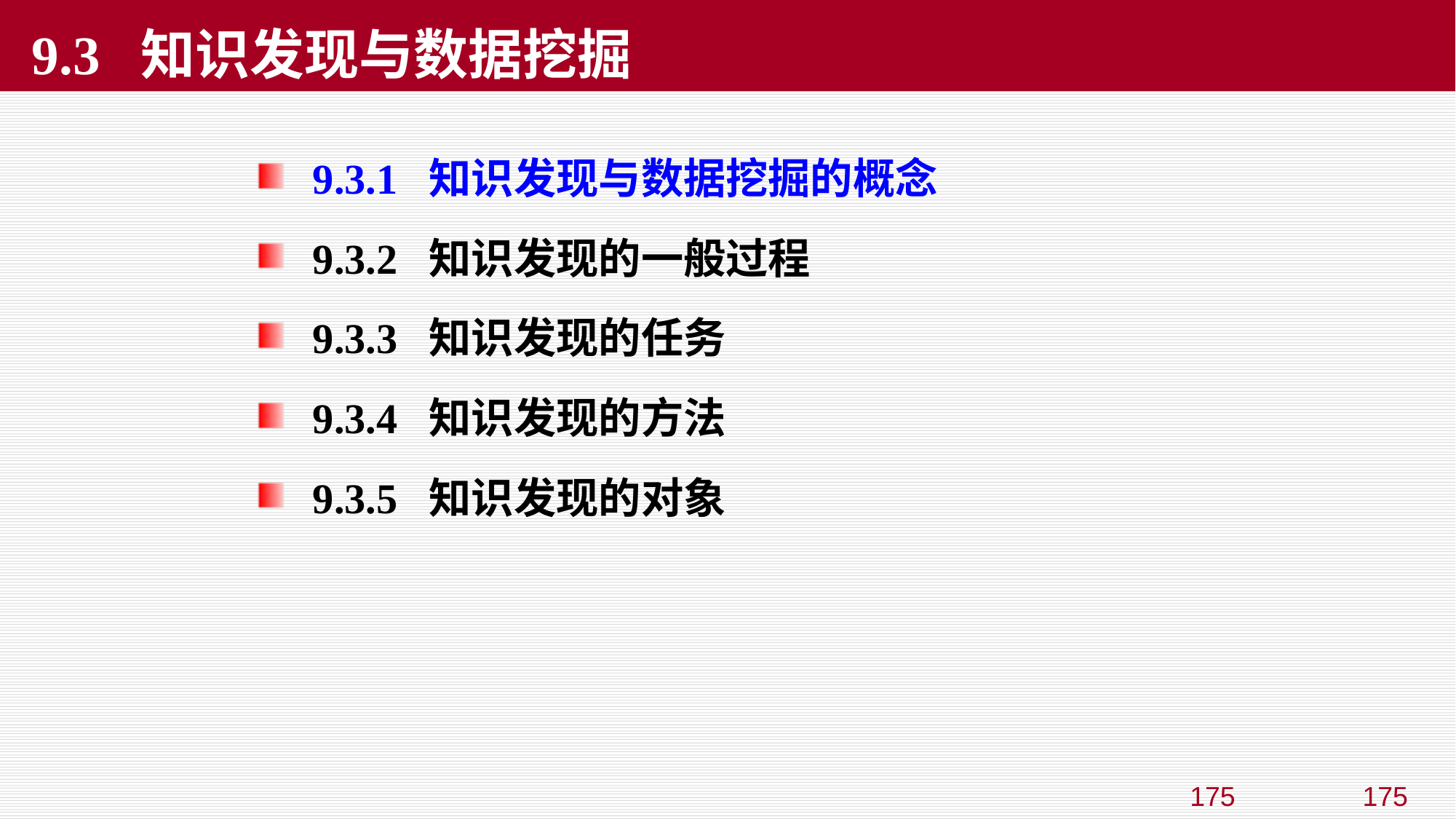

# 9.3  知识发现与数据挖掘
9.3.1  知识发现与数据挖掘的概念
9.3.2  知识发现的一般过程
9.3.3  知识发现的任务
9.3.4  知识发现的方法
9.3.5  知识发现的对象
175
175